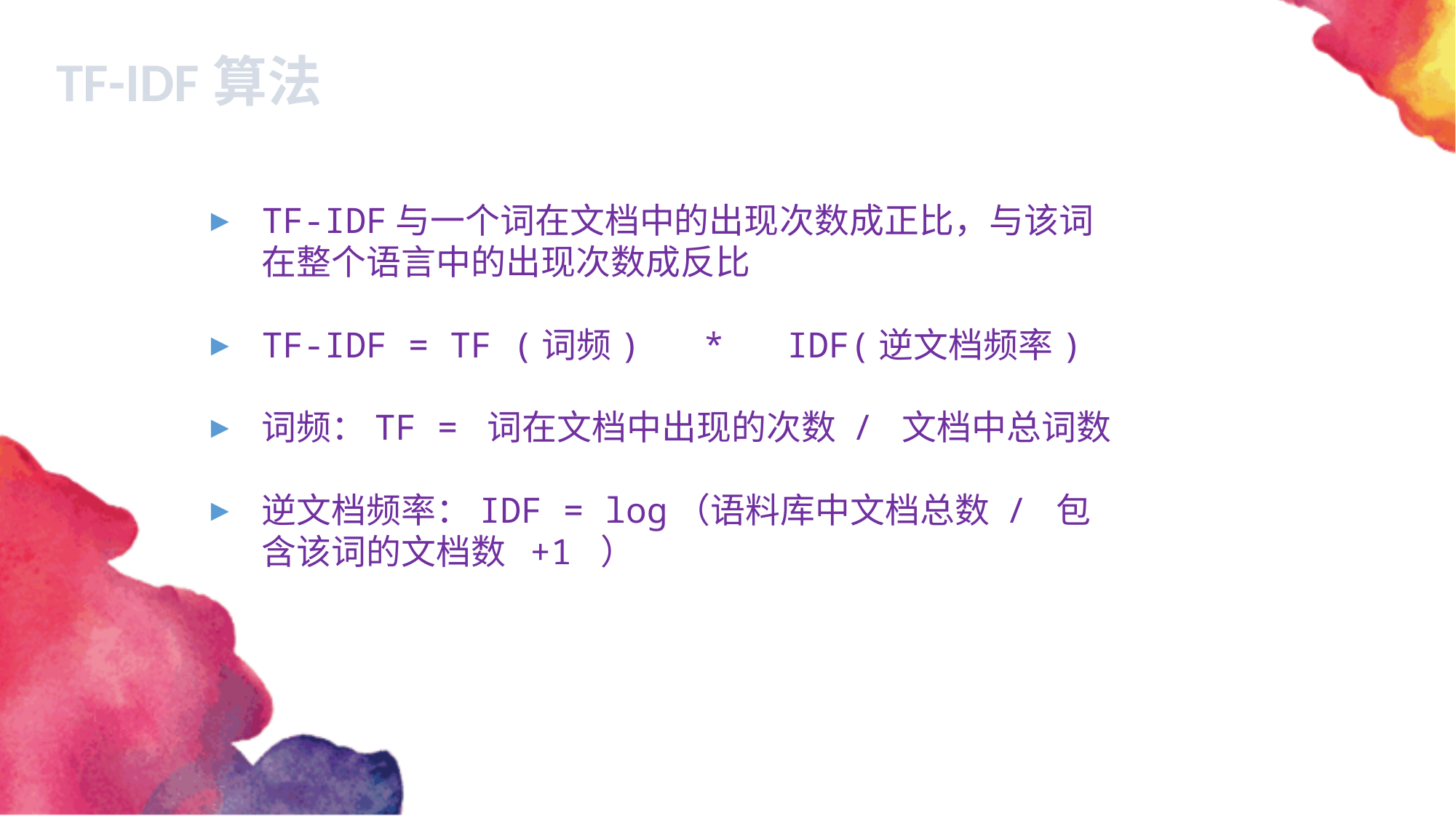

文本
TF-IDF算法
TF-IDF与一个词在文档中的出现次数成正比，与该词在整个语言中的出现次数成反比
TF-IDF = TF (词频)   *   IDF(逆文档频率)
词频：TF = 词在文档中出现的次数 / 文档中总词数
逆文档频率：IDF = log（语料库中文档总数 / 包含该词的文档数  +1 ）